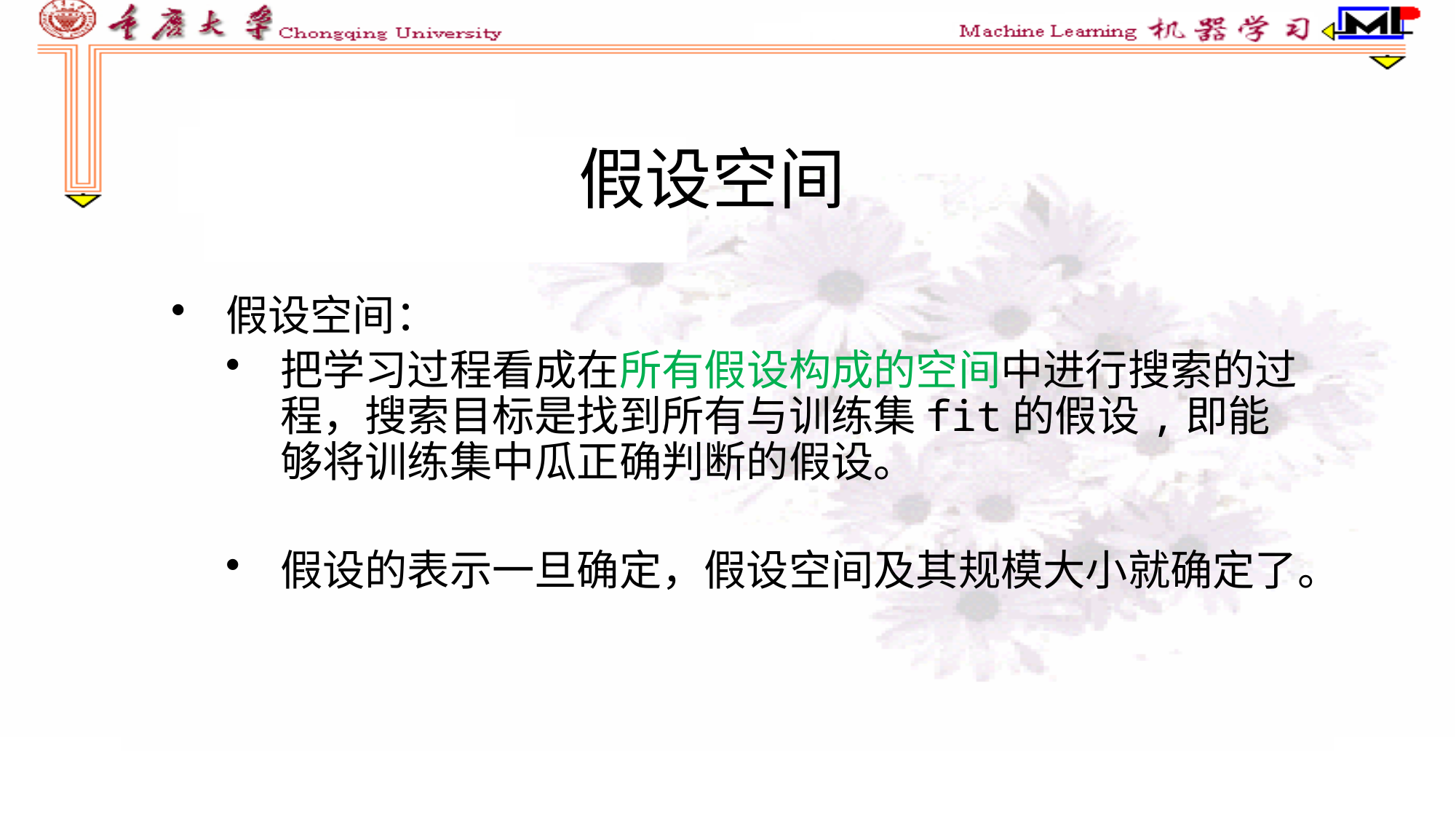

# 假设空间
假设空间：
把学习过程看成在所有假设构成的空间中进行搜索的过程，搜索目标是找到所有与训练集fit的假设,即能够将训练集中瓜正确判断的假设。

假设的表示一旦确定，假设空间及其规模大小就确定了。